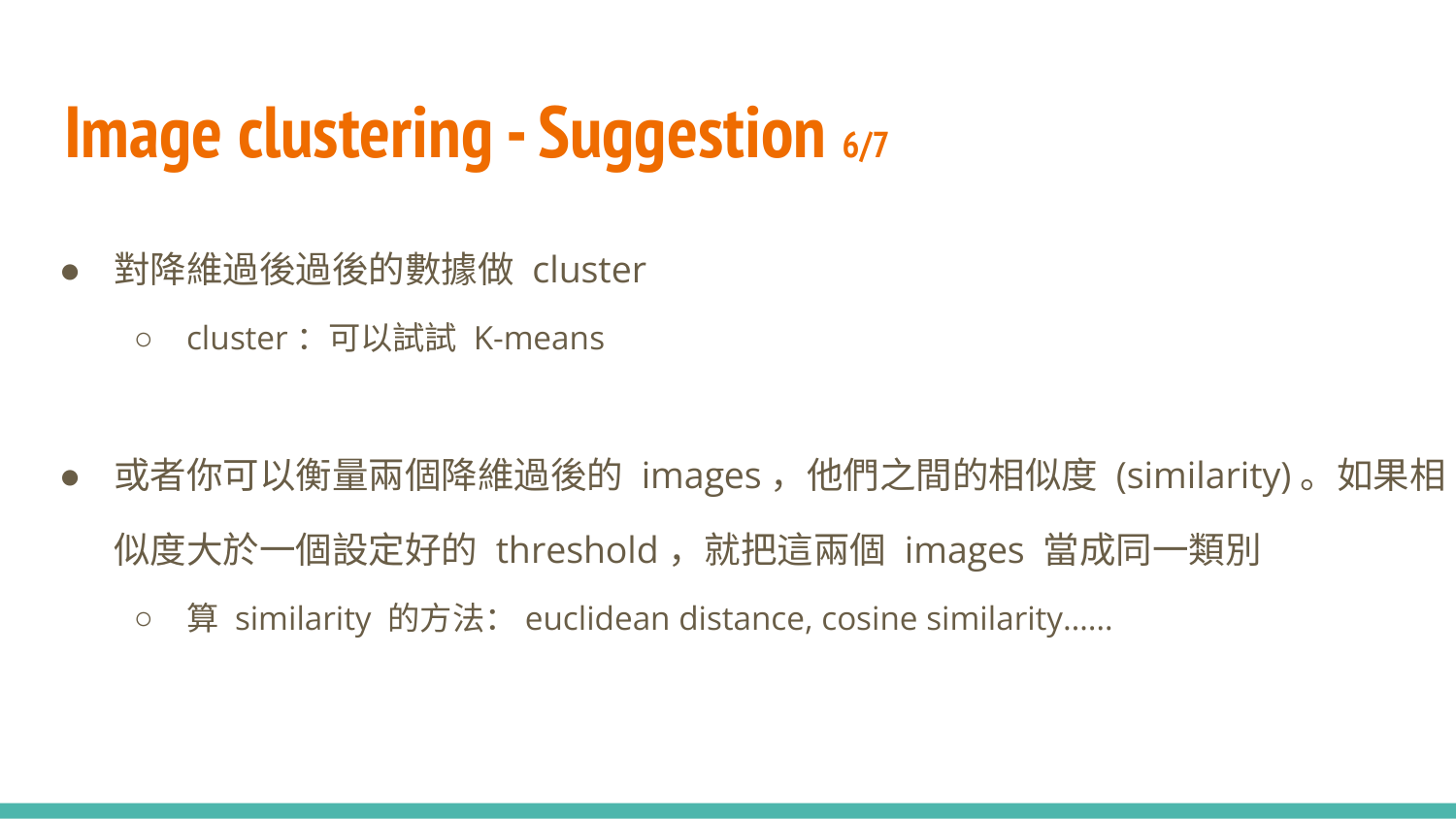

# Image clustering - Suggestion 6/7
對降維過後過後的數據做 cluster
cluster：可以試試 K-means
或者你可以衡量兩個降維過後的 images，他們之間的相似度 (similarity)。如果相似度大於一個設定好的 threshold，就把這兩個 images 當成同一類別
算 similarity 的方法：euclidean distance, cosine similarity……